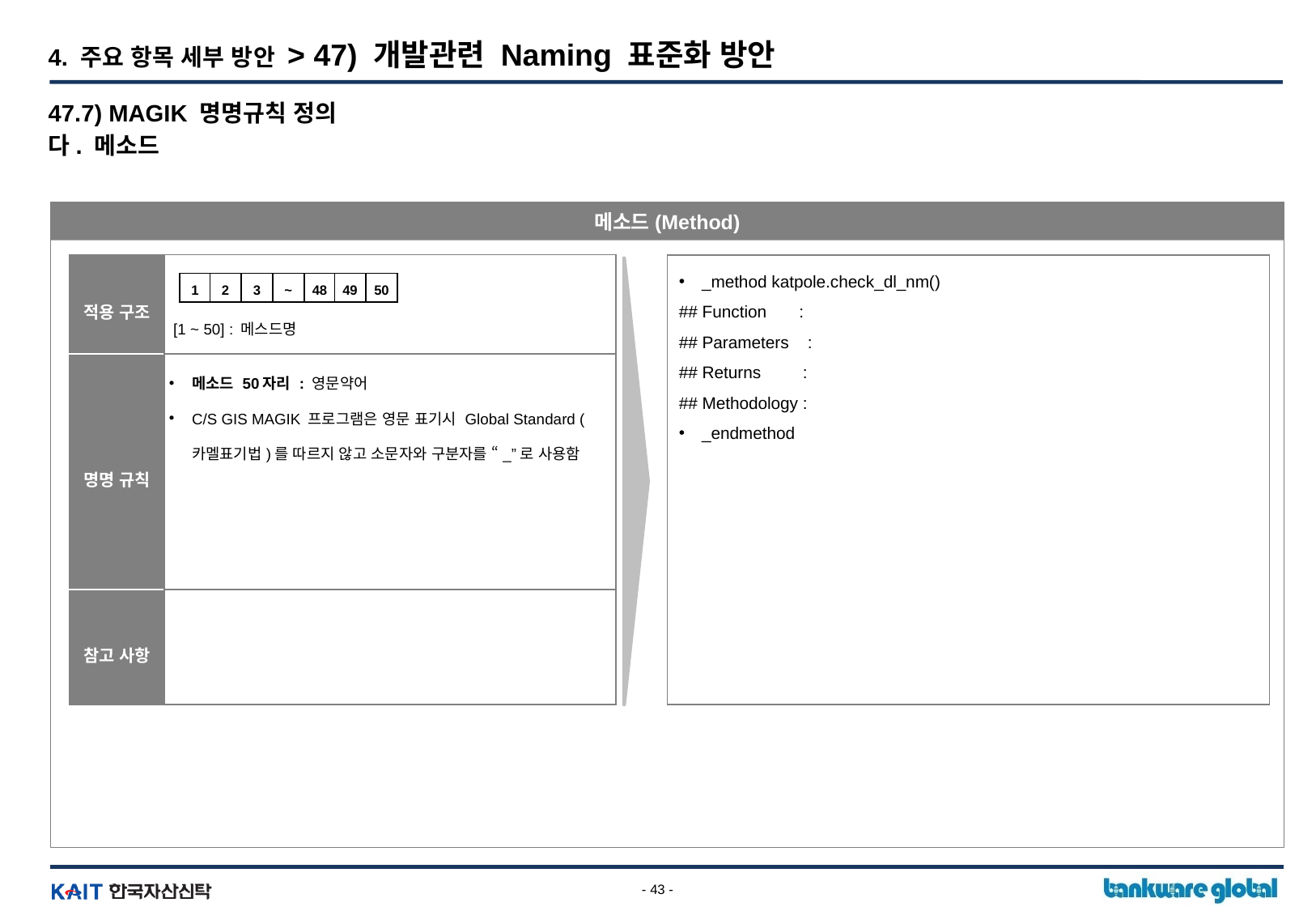

4. 주요 항목 세부 방안 > 47) 개발관련 Naming 표준화 방안
47.7) MAGIK 명명규칙 정의
다. 메소드

메소드(Method)
| 적용 구조 | [1 ~ 50] : 메스드명 |
| --- | --- |
| 명명 규칙 | 메소드 50자리 : 영문약어 C/S GIS MAGIK 프로그램은 영문 표기시 Global Standard (카멜표기법)를 따르지 않고 소문자와 구분자를 “\_”로 사용함 |
| 참고 사항 |  |
_method katpole.check_dl_nm()
## Function       :
## Parameters    :
## Returns         :
## Methodology :
_endmethod

1
2
3
~
48
49
50